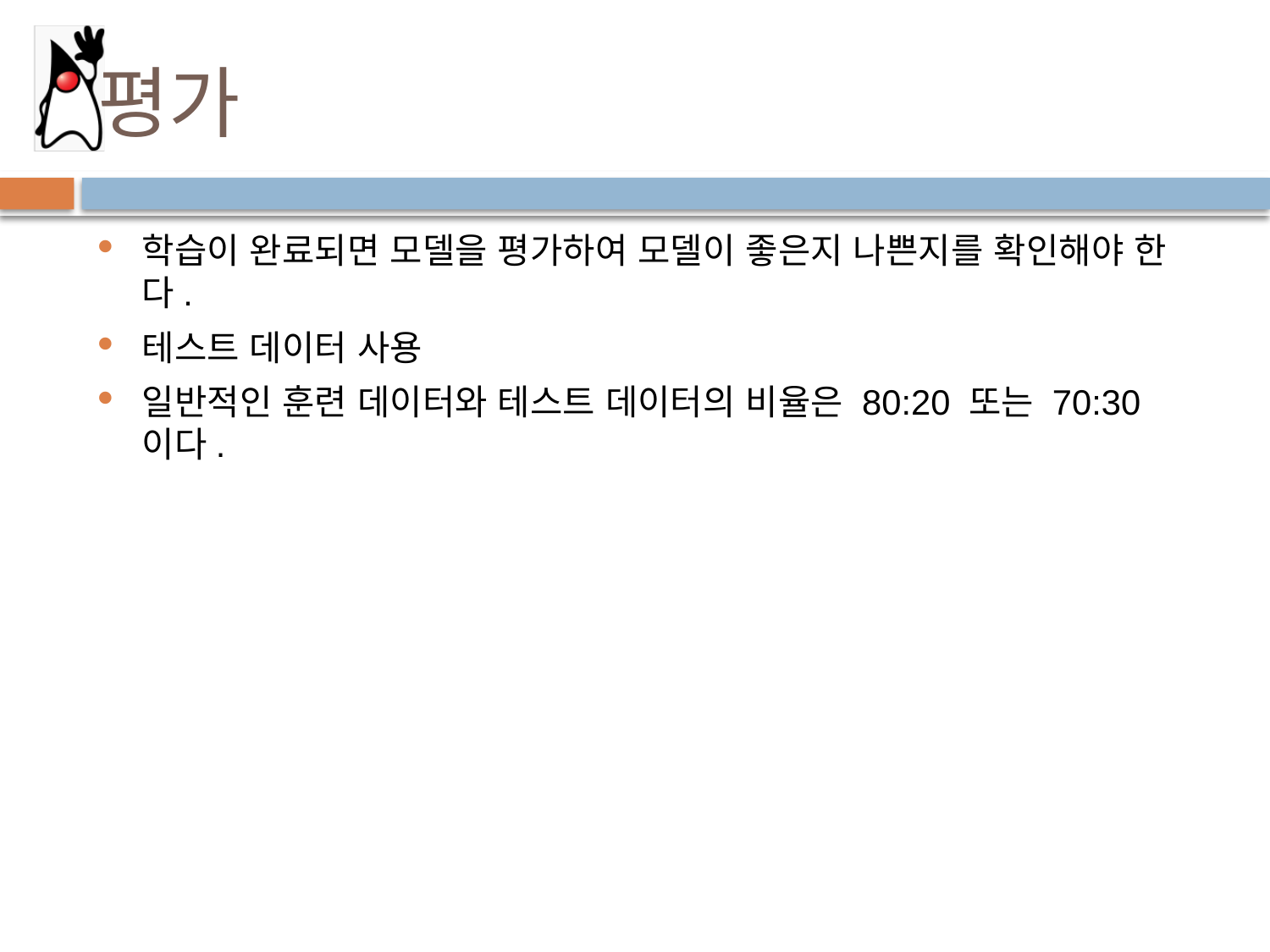

# 평가
학습이 완료되면 모델을 평가하여 모델이 좋은지 나쁜지를 확인해야 한다.
테스트 데이터 사용
일반적인 훈련 데이터와 테스트 데이터의 비율은 80:20 또는 70:30이다.